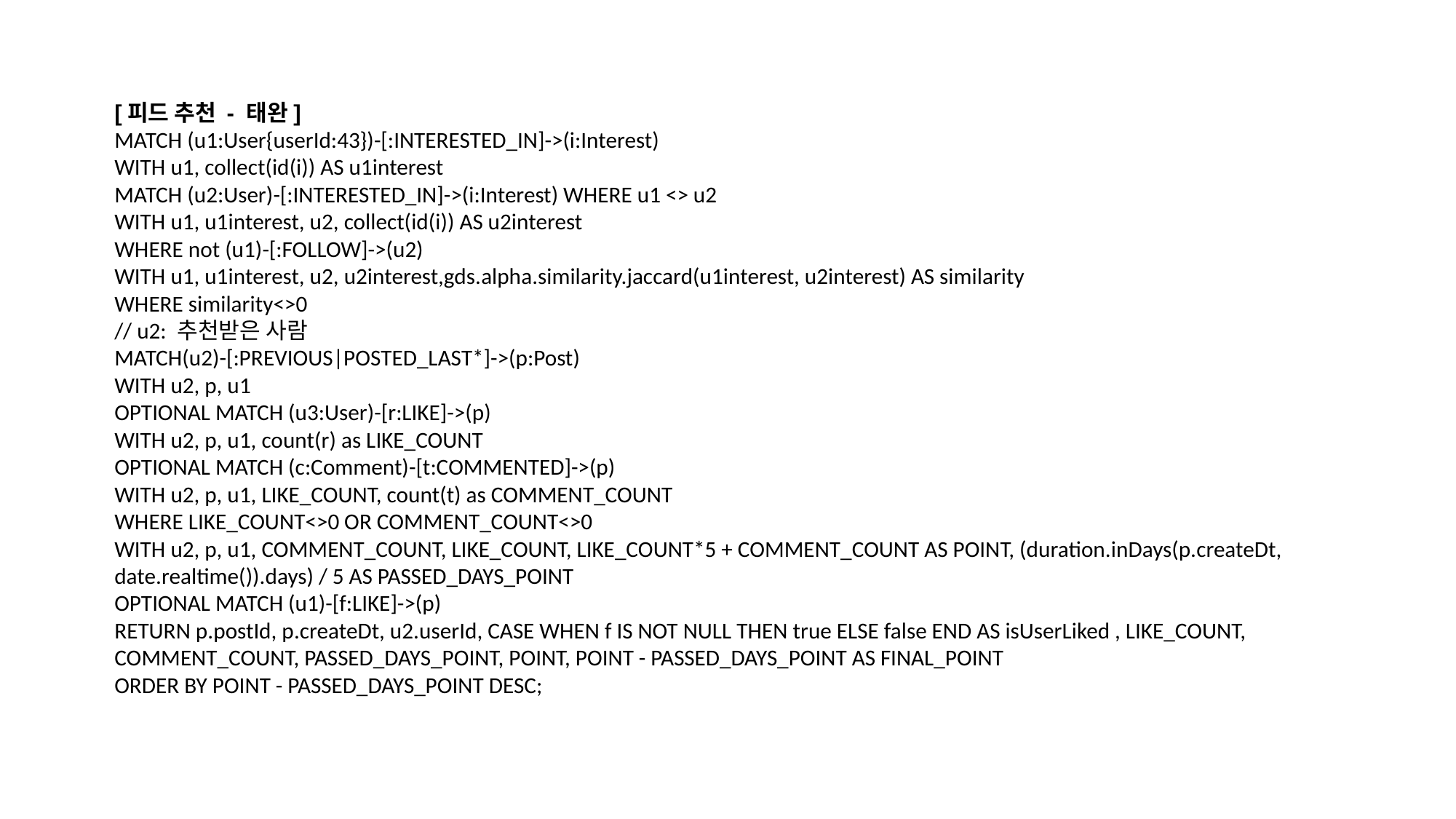

[피드 추천 - 태완]
MATCH (u1:User{userId:43})-[:INTERESTED_IN]->(i:Interest)
WITH u1, collect(id(i)) AS u1interest
MATCH (u2:User)-[:INTERESTED_IN]->(i:Interest) WHERE u1 <> u2
WITH u1, u1interest, u2, collect(id(i)) AS u2interest
WHERE not (u1)-[:FOLLOW]->(u2)
WITH u1, u1interest, u2, u2interest,gds.alpha.similarity.jaccard(u1interest, u2interest) AS similarity
WHERE similarity<>0
// u2: 추천받은 사람
MATCH(u2)-[:PREVIOUS|POSTED_LAST*]->(p:Post)
WITH u2, p, u1
OPTIONAL MATCH (u3:User)-[r:LIKE]->(p)
WITH u2, p, u1, count(r) as LIKE_COUNT
OPTIONAL MATCH (c:Comment)-[t:COMMENTED]->(p)
WITH u2, p, u1, LIKE_COUNT, count(t) as COMMENT_COUNT
WHERE LIKE_COUNT<>0 OR COMMENT_COUNT<>0
WITH u2, p, u1, COMMENT_COUNT, LIKE_COUNT, LIKE_COUNT*5 + COMMENT_COUNT AS POINT, (duration.inDays(p.createDt, date.realtime()).days) / 5 AS PASSED_DAYS_POINT
OPTIONAL MATCH (u1)-[f:LIKE]->(p)
RETURN p.postId, p.createDt, u2.userId, CASE WHEN f IS NOT NULL THEN true ELSE false END AS isUserLiked , LIKE_COUNT, COMMENT_COUNT, PASSED_DAYS_POINT, POINT, POINT - PASSED_DAYS_POINT AS FINAL_POINT
ORDER BY POINT - PASSED_DAYS_POINT DESC;